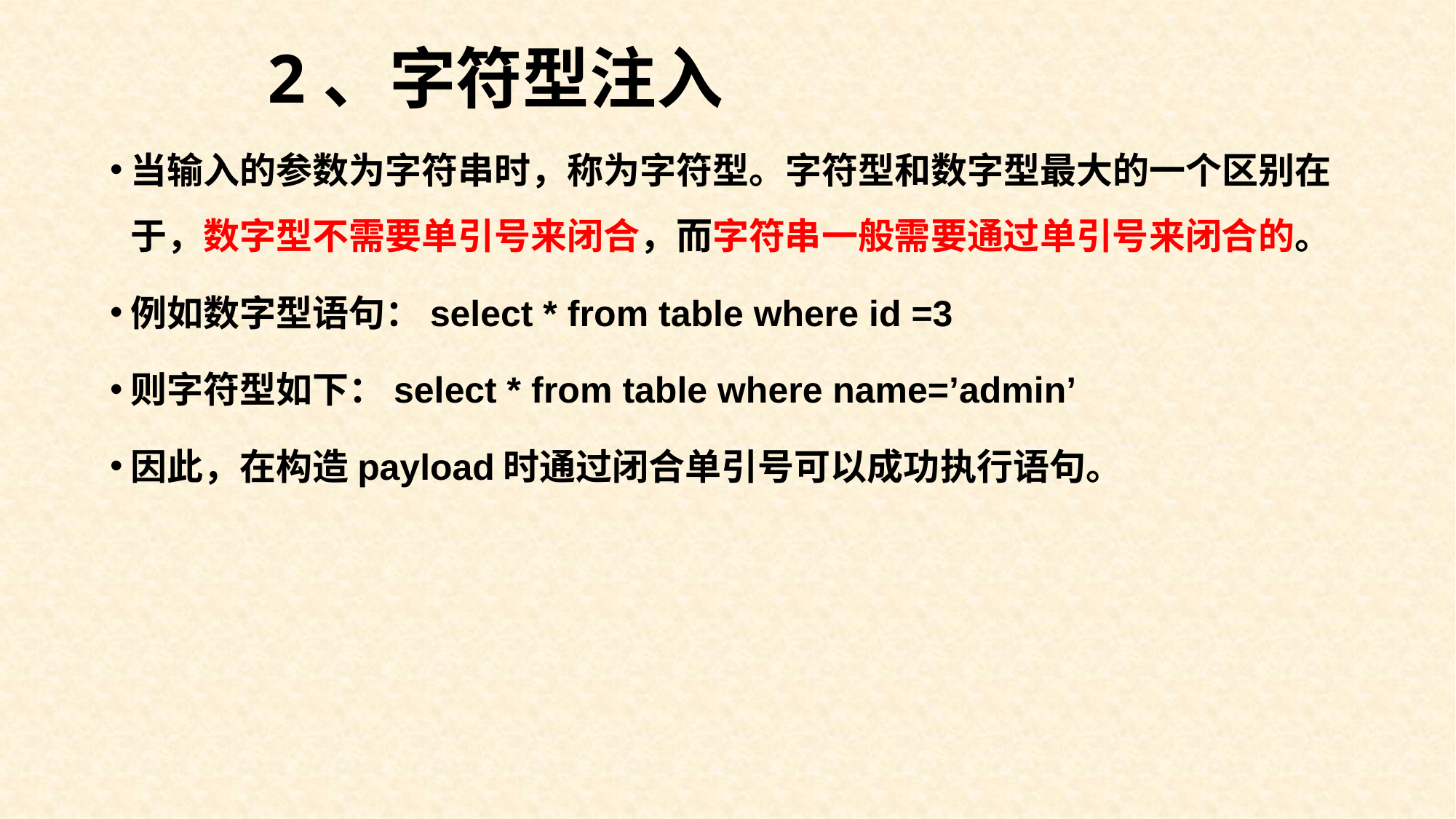

# 2、字符型注入
当输入的参数为字符串时，称为字符型。字符型和数字型最大的一个区别在于，数字型不需要单引号来闭合，而字符串一般需要通过单引号来闭合的。
例如数字型语句：select * from table where id =3
则字符型如下：select * from table where name=’admin’
因此，在构造payload时通过闭合单引号可以成功执行语句。